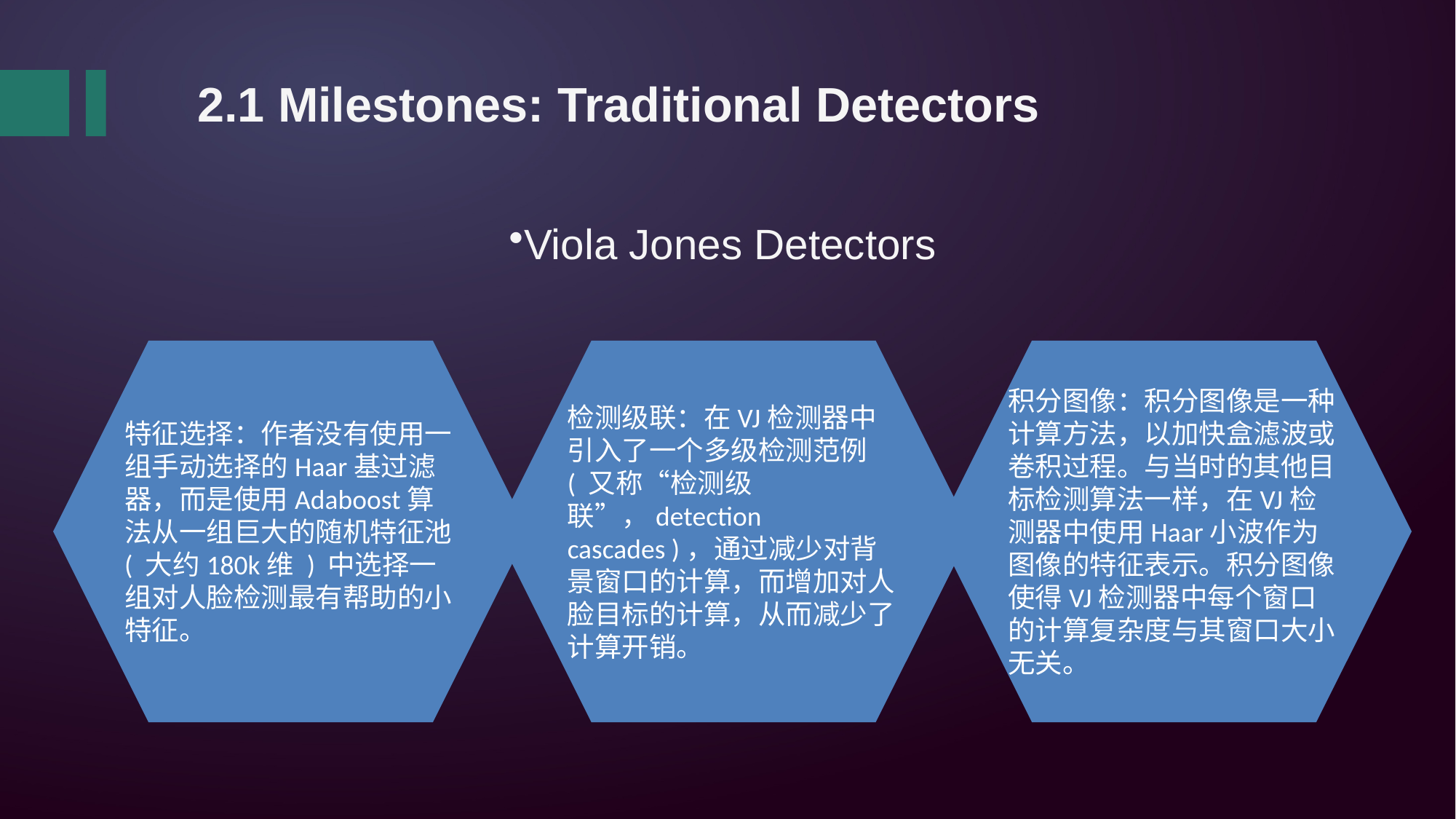

2.1 Milestones: Traditional Detectors

Viola Jones Detectors
积分图像：积分图像是一种计算方法，以加快盒滤波或卷积过程。与当时的其他目标检测算法一样，在VJ检测器中使用Haar小波作为图像的特征表示。积分图像使得VJ检测器中每个窗口的计算复杂度与其窗口大小无关。
特征选择：作者没有使用一组手动选择的Haar基过滤器，而是使用Adaboost算法从一组巨大的随机特征池 ( 大约180k维 ) 中选择一组对人脸检测最有帮助的小特征。
检测级联：在VJ检测器中引入了一个多级检测范例 ( 又称“检测级联”，detection cascades )，通过减少对背景窗口的计算，而增加对人脸目标的计算，从而减少了计算开销。